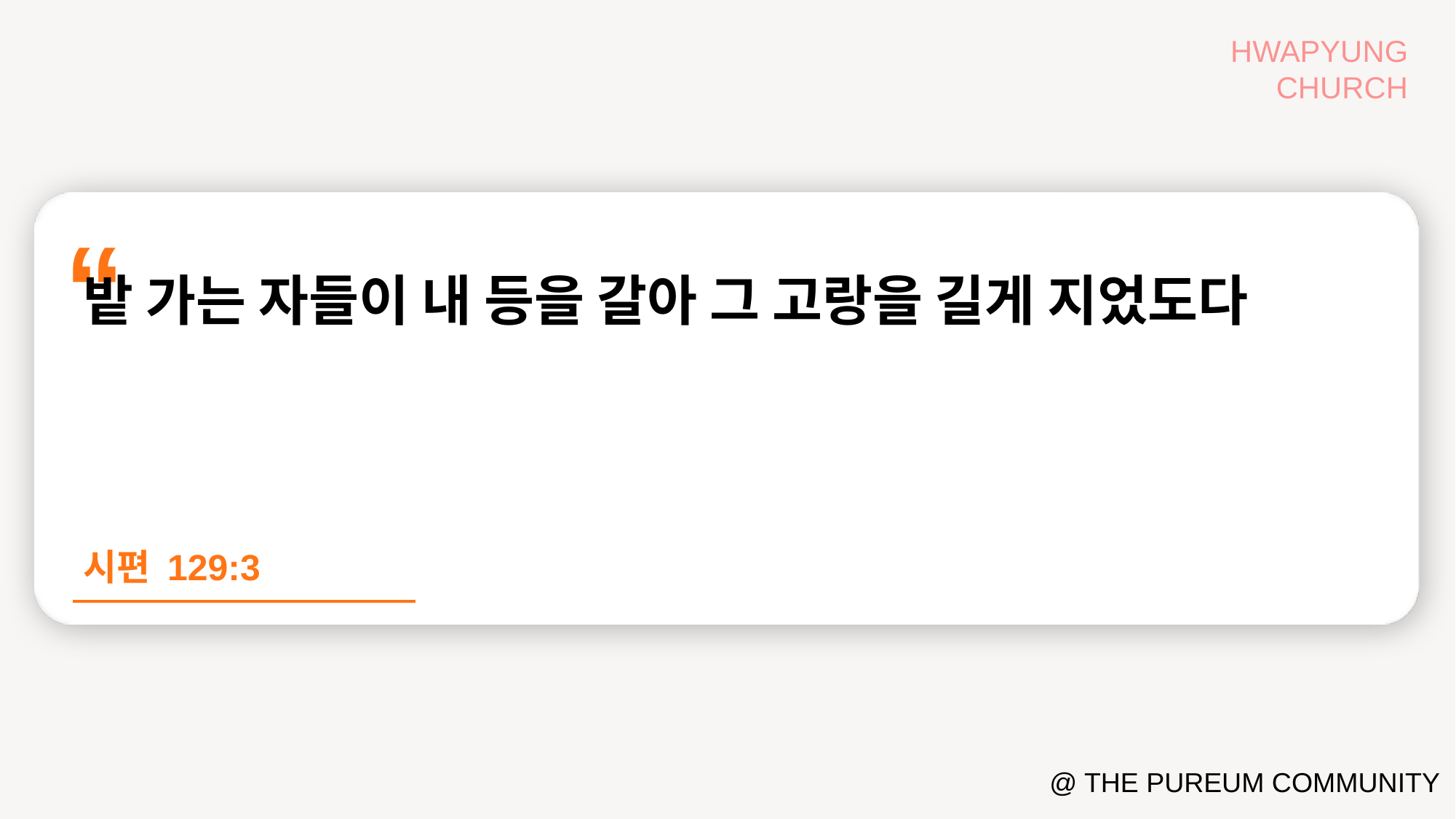

밭 가는 자들이 내 등을 갈아 그 고랑을 길게 지었도다
시편 129:3